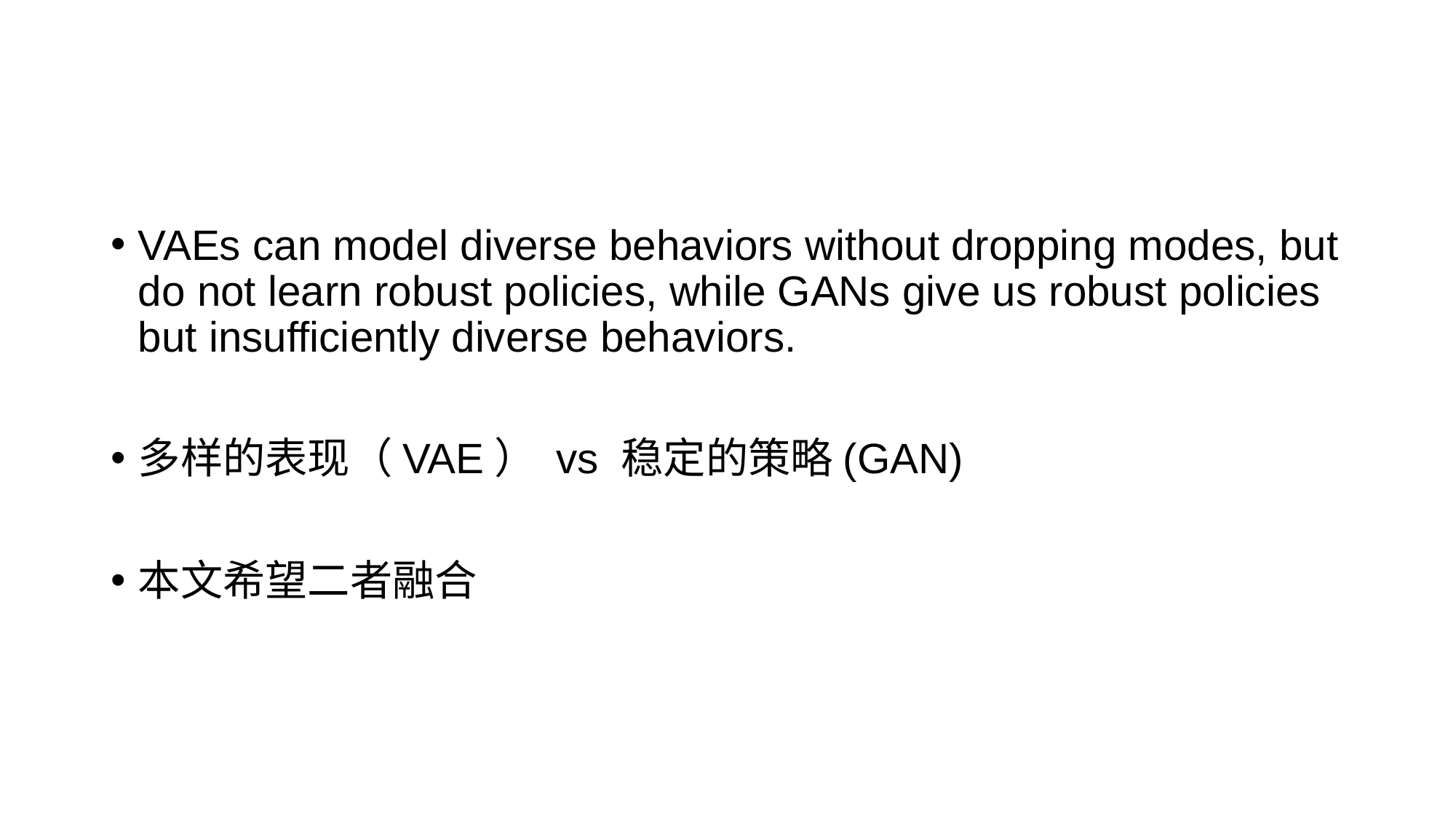

#
VAEs can model diverse behaviors without dropping modes, but do not learn robust policies, while GANs give us robust policies but insufficiently diverse behaviors.

多样的表现（VAE） vs 稳定的策略(GAN)

本文希望二者融合